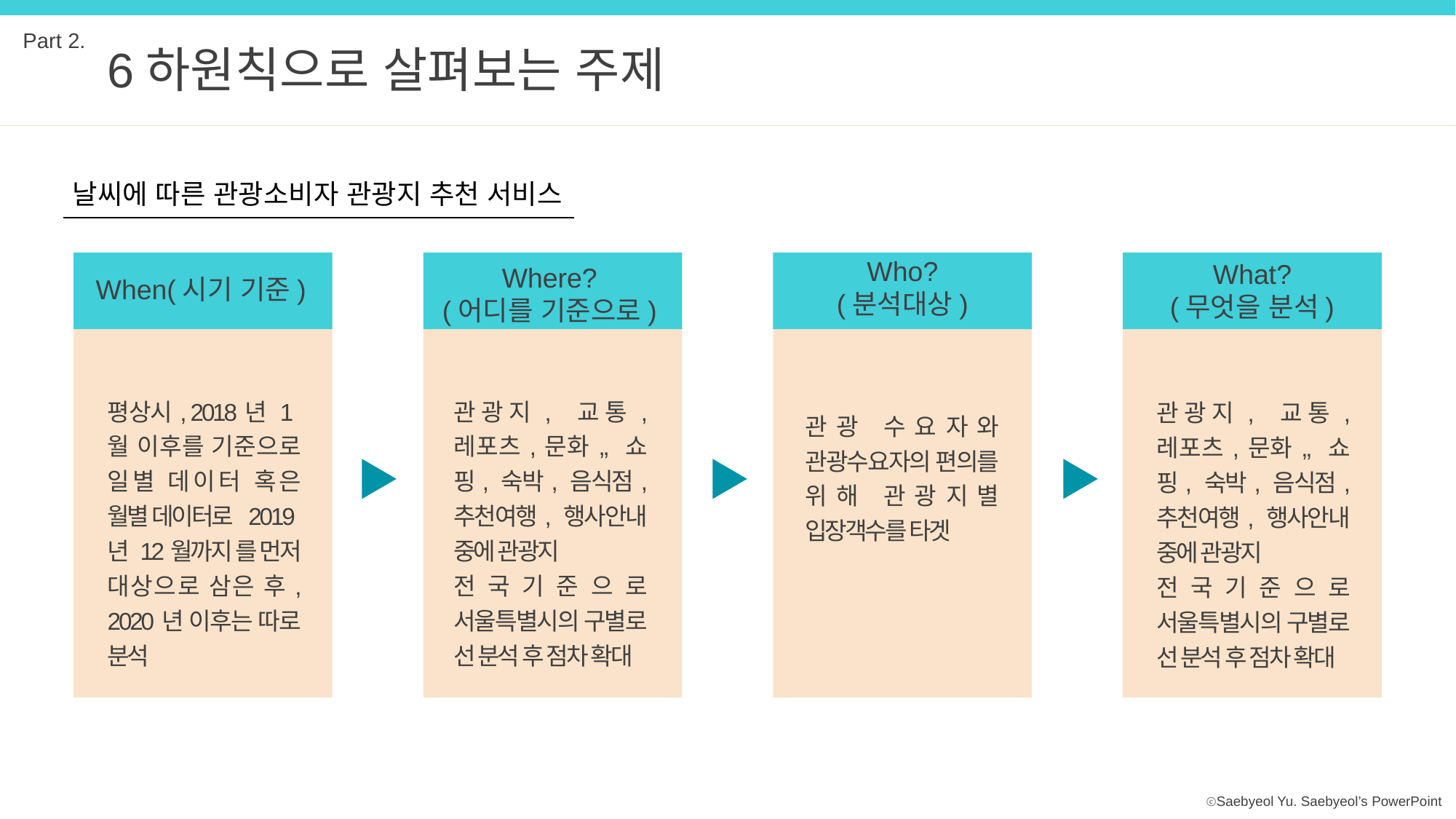

Part 2.
6하원칙으로 살펴보는 주제
날씨에 따른 관광소비자 관광지 추천 서비스
Who?
(분석대상)
What?
(무엇을 분석)

Where?
(어디를 기준으로)
When(시기 기준)
평상시, 2018년 1월 이후를 기준으로 일별 데이터 혹은 월별 데이터로  2019년 12월까지 를 먼저 대상으로 삼은 후, 2020년 이후는 따로 분석
관광지, 교통, 레포츠,문화,, 쇼핑, 숙박, 음식점, 추천여행, 행사안내 중에 관광지
전국기준으로 서울특별시의 구별로 선 분석 후 점차 확대
관광지, 교통, 레포츠,문화,, 쇼핑, 숙박, 음식점, 추천여행, 행사안내 중에 관광지
전국기준으로 서울특별시의 구별로 선 분석 후 점차 확대
관광 수요자와 관광수요자의 편의를 위해 관광지별 입장객수를 타겟